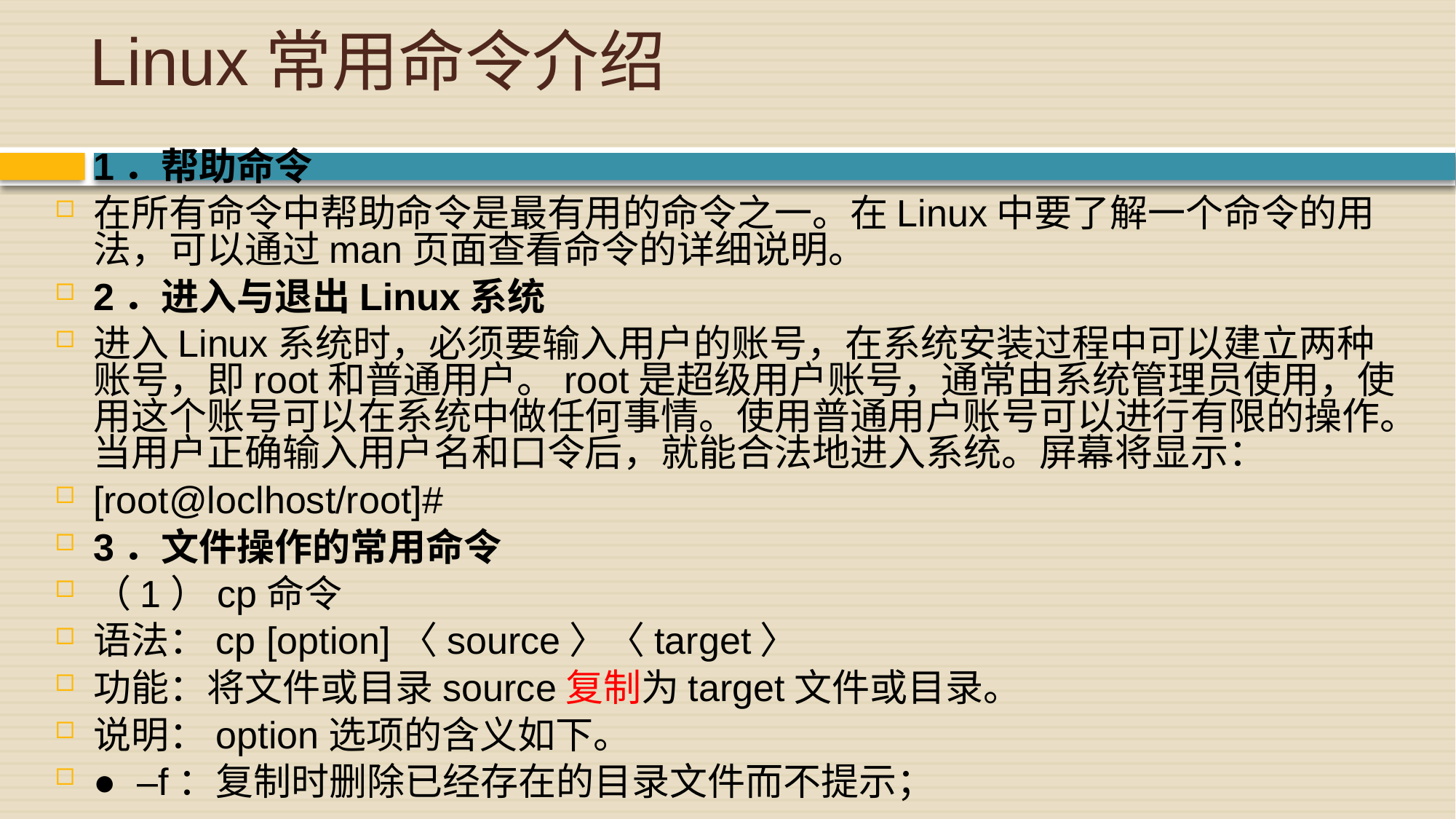

# Linux常用命令介绍
1．帮助命令
在所有命令中帮助命令是最有用的命令之一。在Linux中要了解一个命令的用法，可以通过man页面查看命令的详细说明。
2．进入与退出Linux系统
进入Linux系统时，必须要输入用户的账号，在系统安装过程中可以建立两种账号，即root和普通用户。root是超级用户账号，通常由系统管理员使用，使用这个账号可以在系统中做任何事情。使用普通用户账号可以进行有限的操作。当用户正确输入用户名和口令后，就能合法地进入系统。屏幕将显示：
[root@loclhost/root]#
3．文件操作的常用命令
（1）cp命令
语法：cp [option]〈source〉〈target〉
功能：将文件或目录source复制为target文件或目录。
说明：option选项的含义如下。
●  –f：复制时删除已经存在的目录文件而不提示；